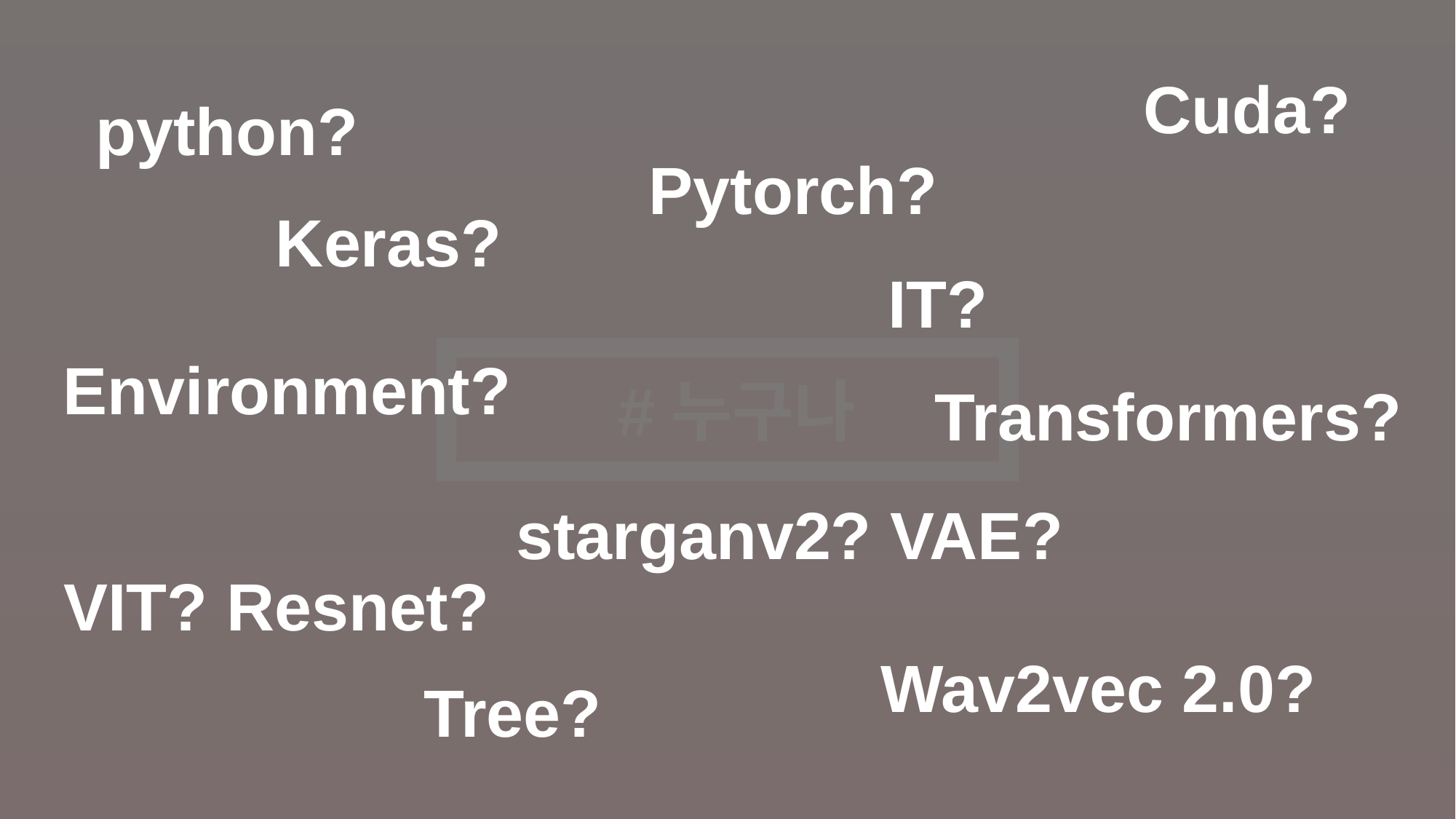

Cuda?
python?
Pytorch?
Keras?
IT?
Environment?

#누구나
Transformers?
starganv2? VAE?
VIT? Resnet?
Wav2vec 2.0?
Tree?